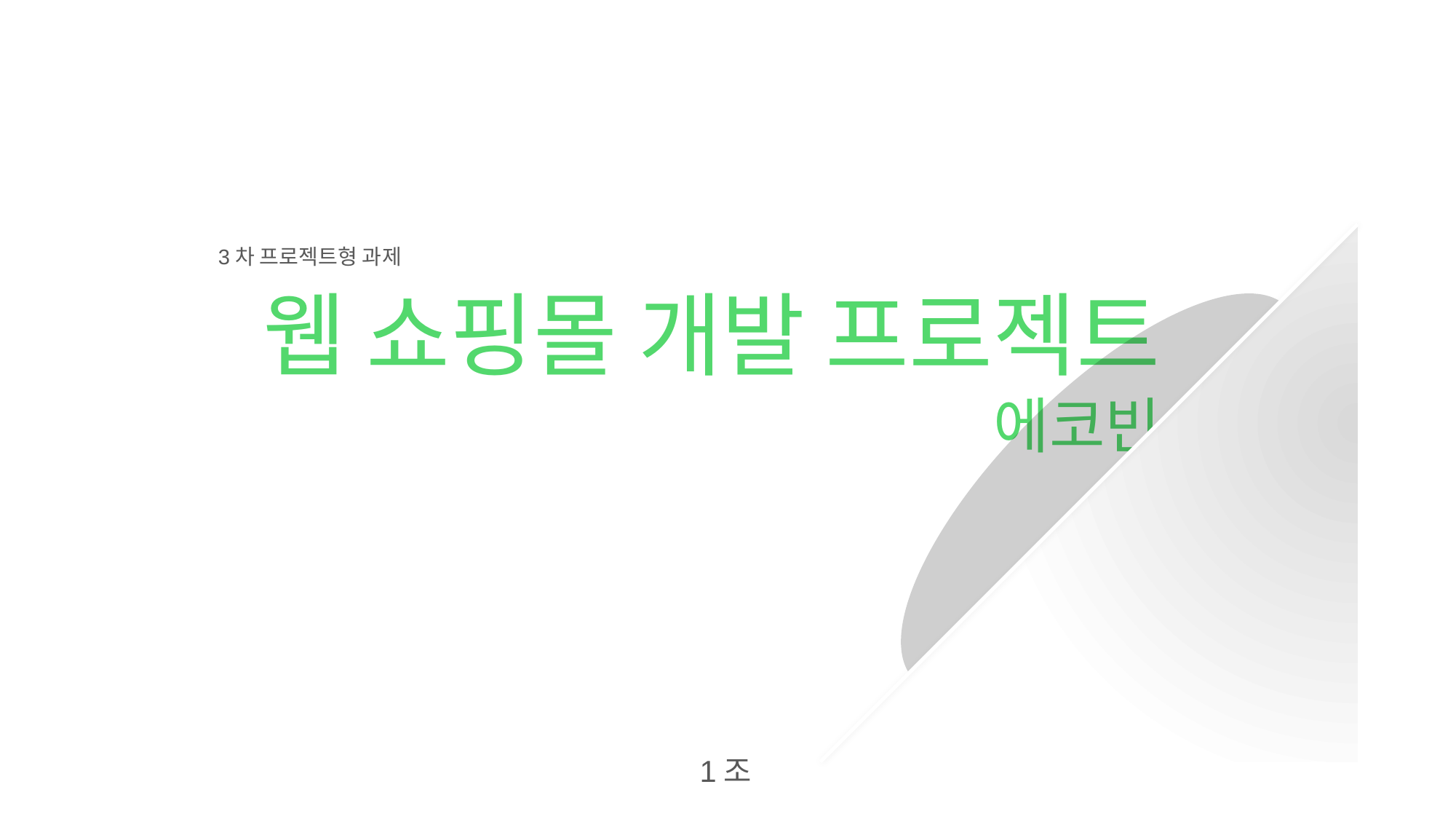

3차 프로젝트형 과제
웹 쇼핑몰 개발 프로젝트
에코빈
1조